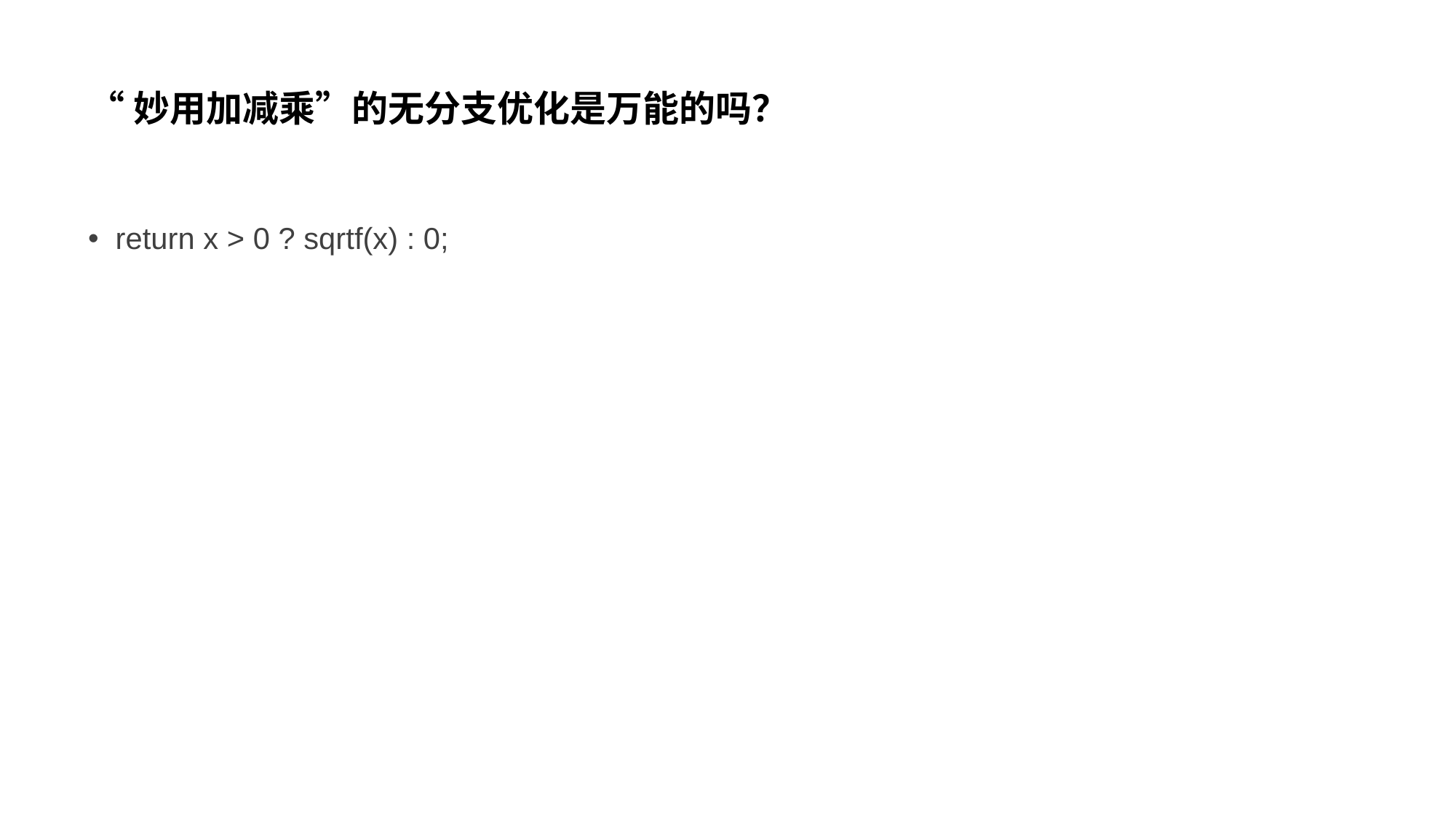

# “妙用加减乘”的无分支优化是万能的吗？
return x > 0 ? sqrtf(x) : 0;